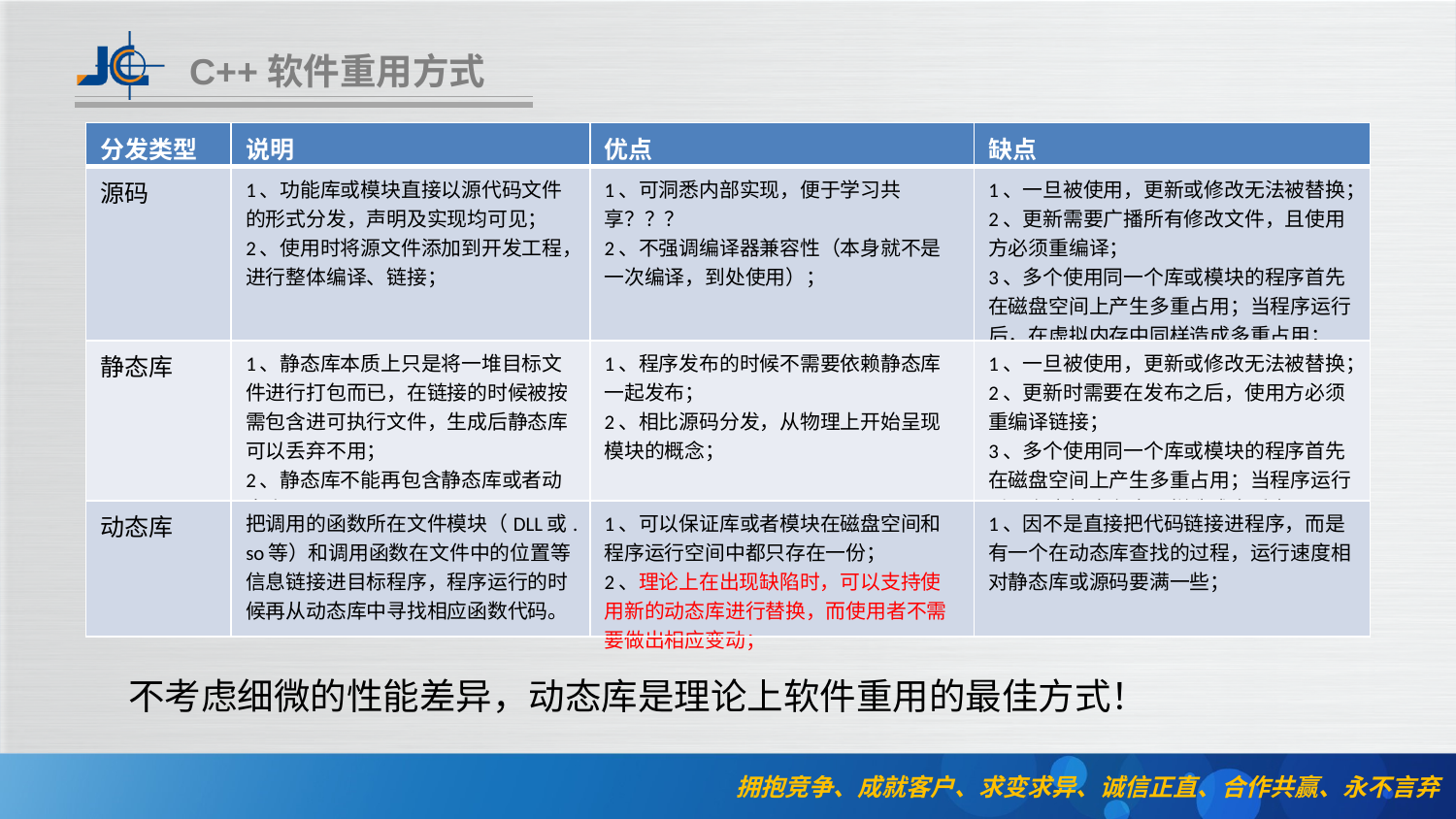

C++软件重用方式
| 分发类型 | 说明 | 优点 | 缺点 |
| --- | --- | --- | --- |
| 源码 | 1、功能库或模块直接以源代码文件的形式分发，声明及实现均可见； 2、使用时将源文件添加到开发工程，进行整体编译、链接； | 1、可洞悉内部实现，便于学习共享？？？ 2、不强调编译器兼容性（本身就不是一次编译，到处使用）； | 1、一旦被使用，更新或修改无法被替换； 2、更新需要广播所有修改文件，且使用方必须重编译； 3、多个使用同一个库或模块的程序首先在磁盘空间上产生多重占用；当程序运行后，在虚拟内存中同样造成多重占用； |
| 静态库 | 1、静态库本质上只是将一堆目标文件进行打包而已，在链接的时候被按需包含进可执行文件，生成后静态库可以丢弃不用； 2、静态库不能再包含静态库或者动态库？？？ | 1、程序发布的时候不需要依赖静态库一起发布； 2、相比源码分发，从物理上开始呈现模块的概念； | 1、一旦被使用，更新或修改无法被替换； 2、更新时需要在发布之后，使用方必须重编译链接； 3、多个使用同一个库或模块的程序首先在磁盘空间上产生多重占用；当程序运行后，在虚拟内存中同样造成多重占用； |
| 动态库 | 把调用的函数所在文件模块（DLL或.so等）和调用函数在文件中的位置等信息链接进目标程序，程序运行的时候再从动态库中寻找相应函数代码。 | 1、可以保证库或者模块在磁盘空间和程序运行空间中都只存在一份； 2、理论上在出现缺陷时，可以支持使用新的动态库进行替换，而使用者不需要做出相应变动； | 1、因不是直接把代码链接进程序，而是有一个在动态库查找的过程，运行速度相对静态库或源码要满一些； |
不考虑细微的性能差异，动态库是理论上软件重用的最佳方式！